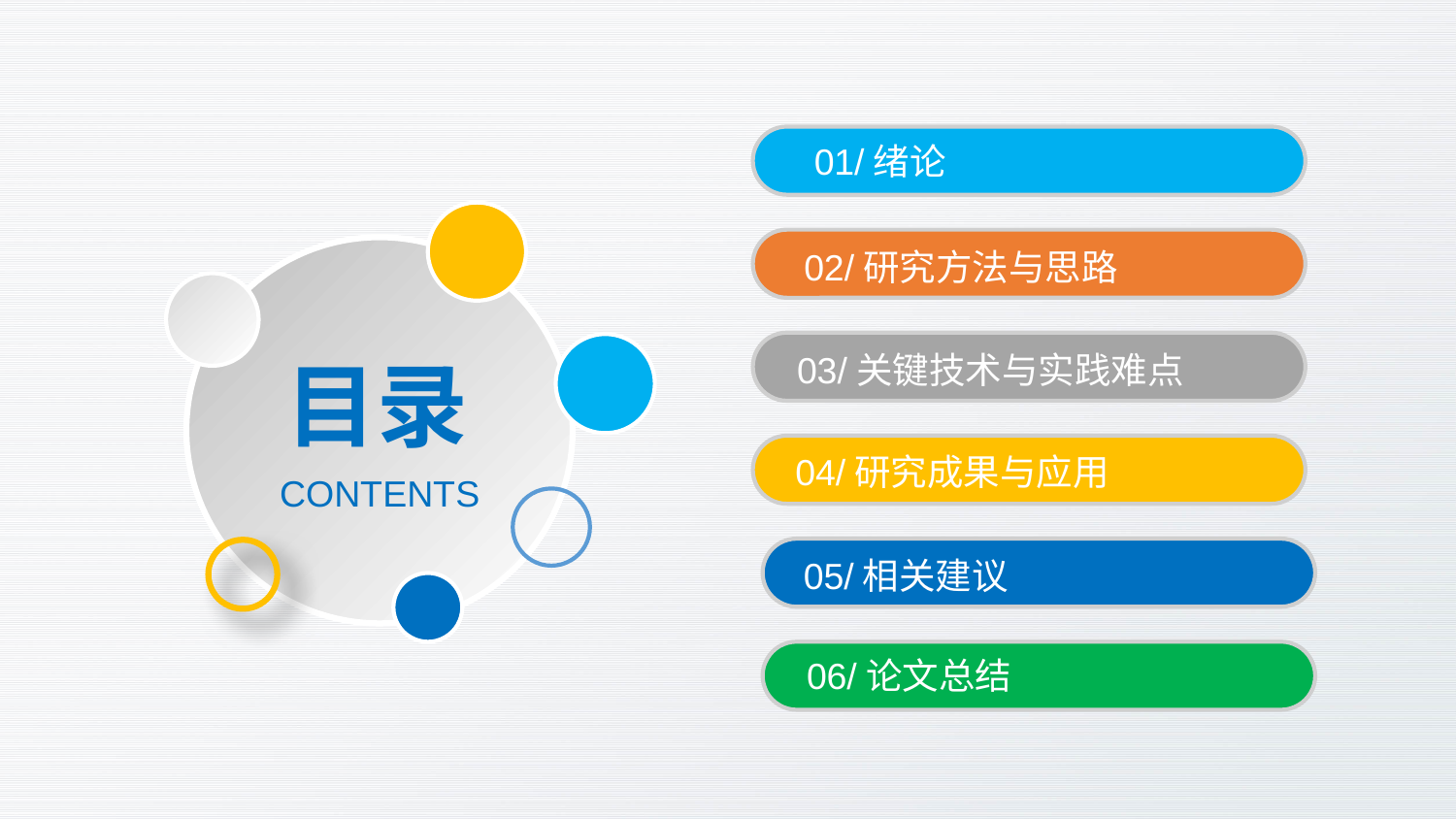

01/绪论

02/研究方法与思路

03/关键技术与实践难点
目录

04/研究成果与应用
CONTENTS

05/相关建议

06/论文总结